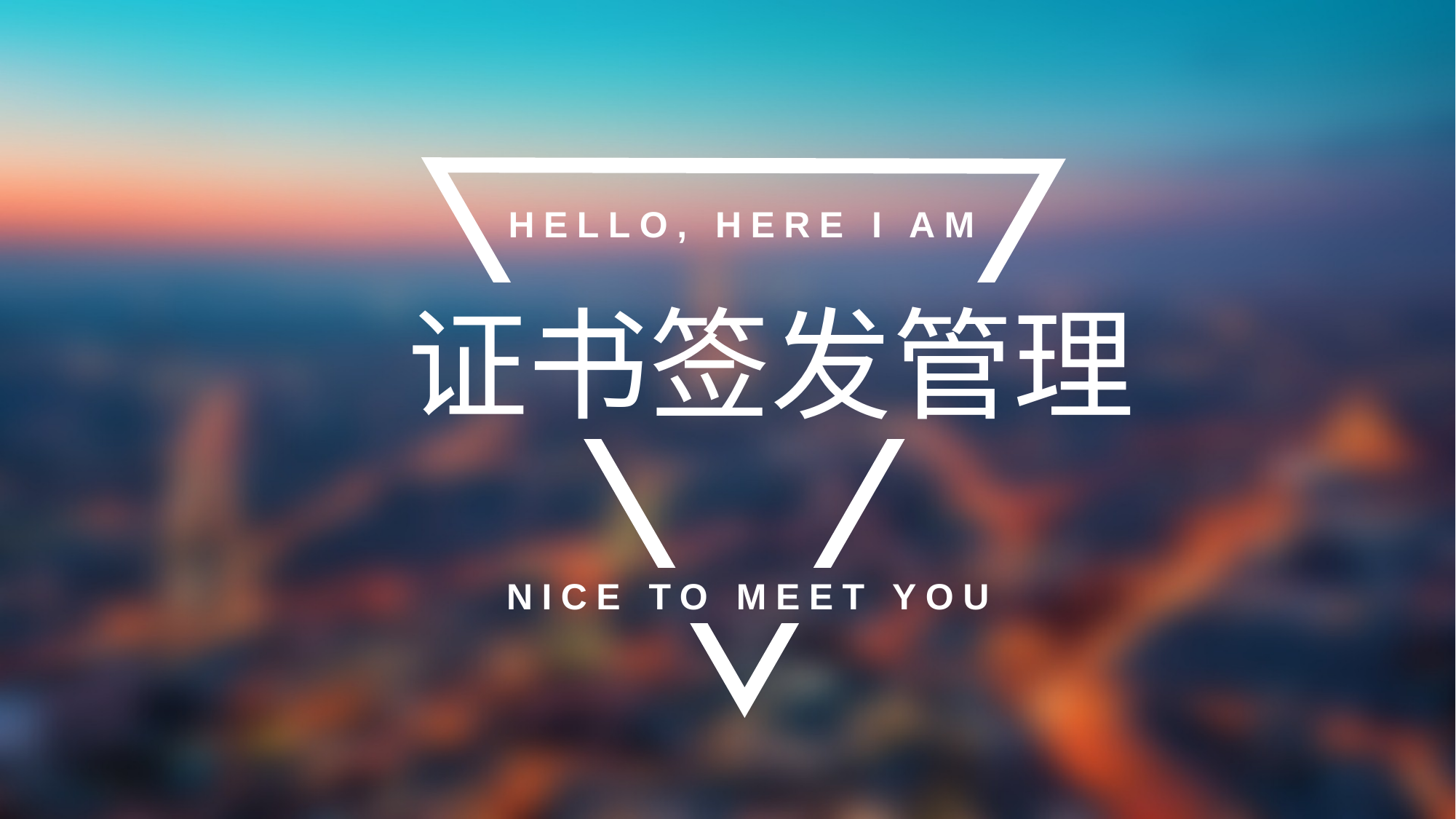

HELLO, HERE I AM
证书签发管理
NICE TO MEET YOU